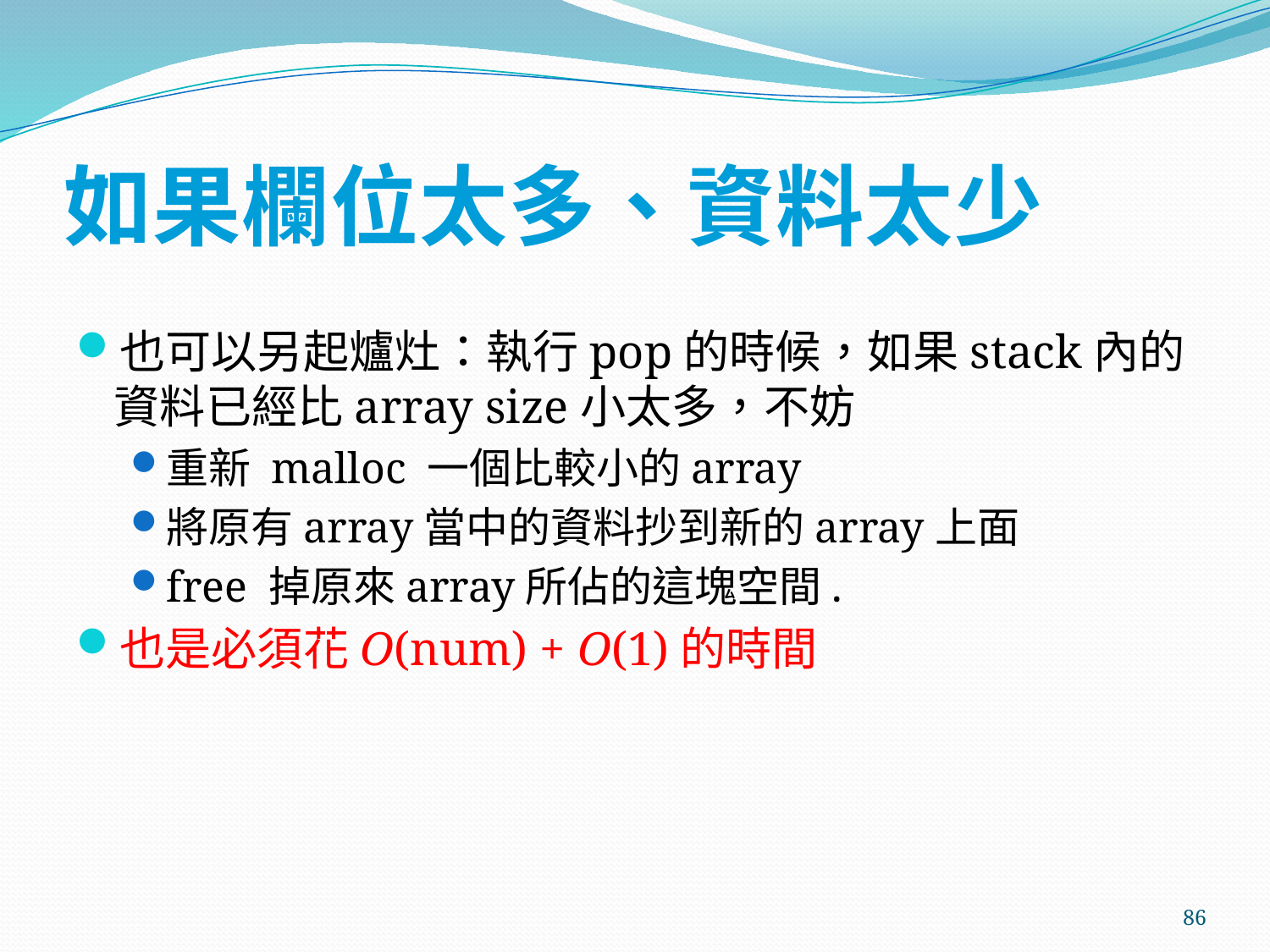

# 如果欄位太多、資料太少
也可以另起爐灶：執行pop的時候，如果stack內的資料已經比array size小太多，不妨
重新 malloc 一個比較小的array
將原有array當中的資料抄到新的array上面
free 掉原來array所佔的這塊空間.
也是必須花O(num) + O(1)的時間
86